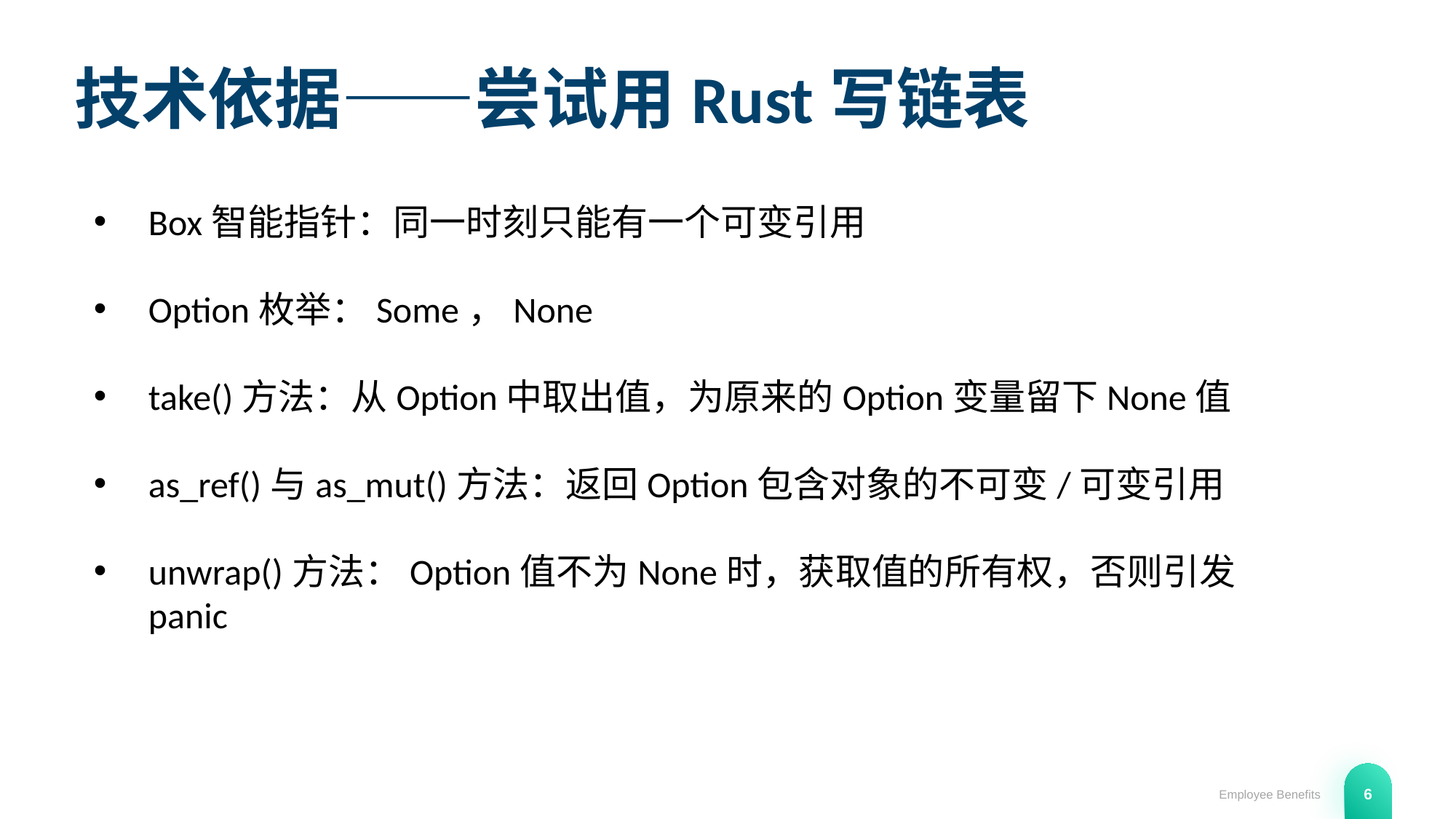

# 技术依据——尝试用Rust写链表
Box智能指针：同一时刻只能有一个可变引用

Option枚举：Some，None

take()方法：从Option中取出值，为原来的Option变量留下None值

as_ref()与as_mut()方法：返回Option包含对象的不可变/可变引用

unwrap()方法：Option值不为None时，获取值的所有权，否则引发panic